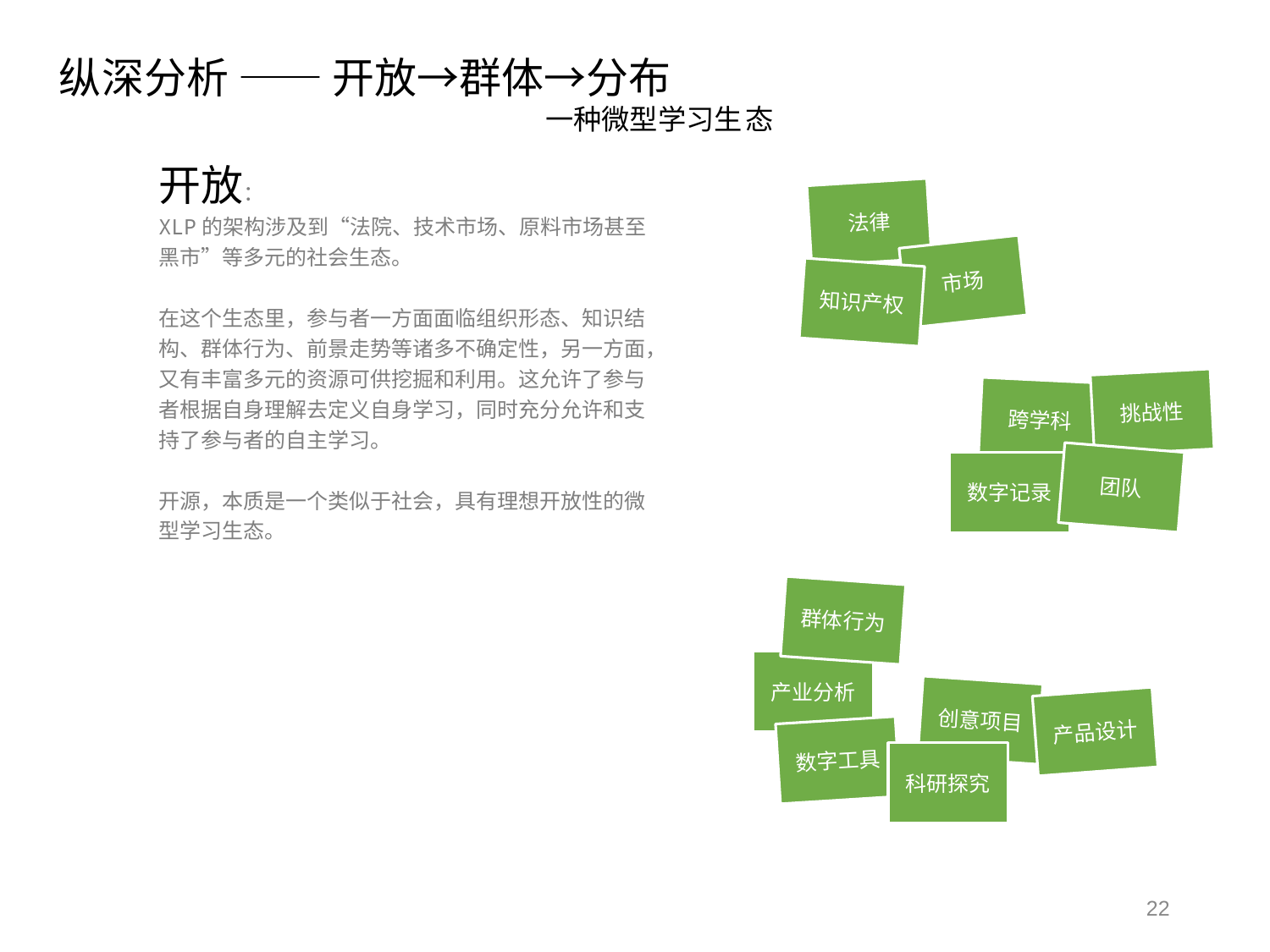

纵深分析 —— 开放→群体→分布
                                                                             一种微型学习生态
开放：
XLP的架构涉及到“法院、技术市场、原料市场甚至黑市”等多元的社会生态。

在这个生态里，参与者一方面面临组织形态、知识结构、群体行为、前景走势等诸多不确定性，另一方面，又有丰富多元的资源可供挖掘和利用。这允许了参与者根据自身理解去定义自身学习，同时充分允许和支持了参与者的自主学习。

开源，本质是一个类似于社会，具有理想开放性的微型学习生态。

法律
市场
知识产权
挑战性
跨学科
团队
数字记录
群体行为

产业分析
创意项目
产品设计
数字工具
科研探究
22